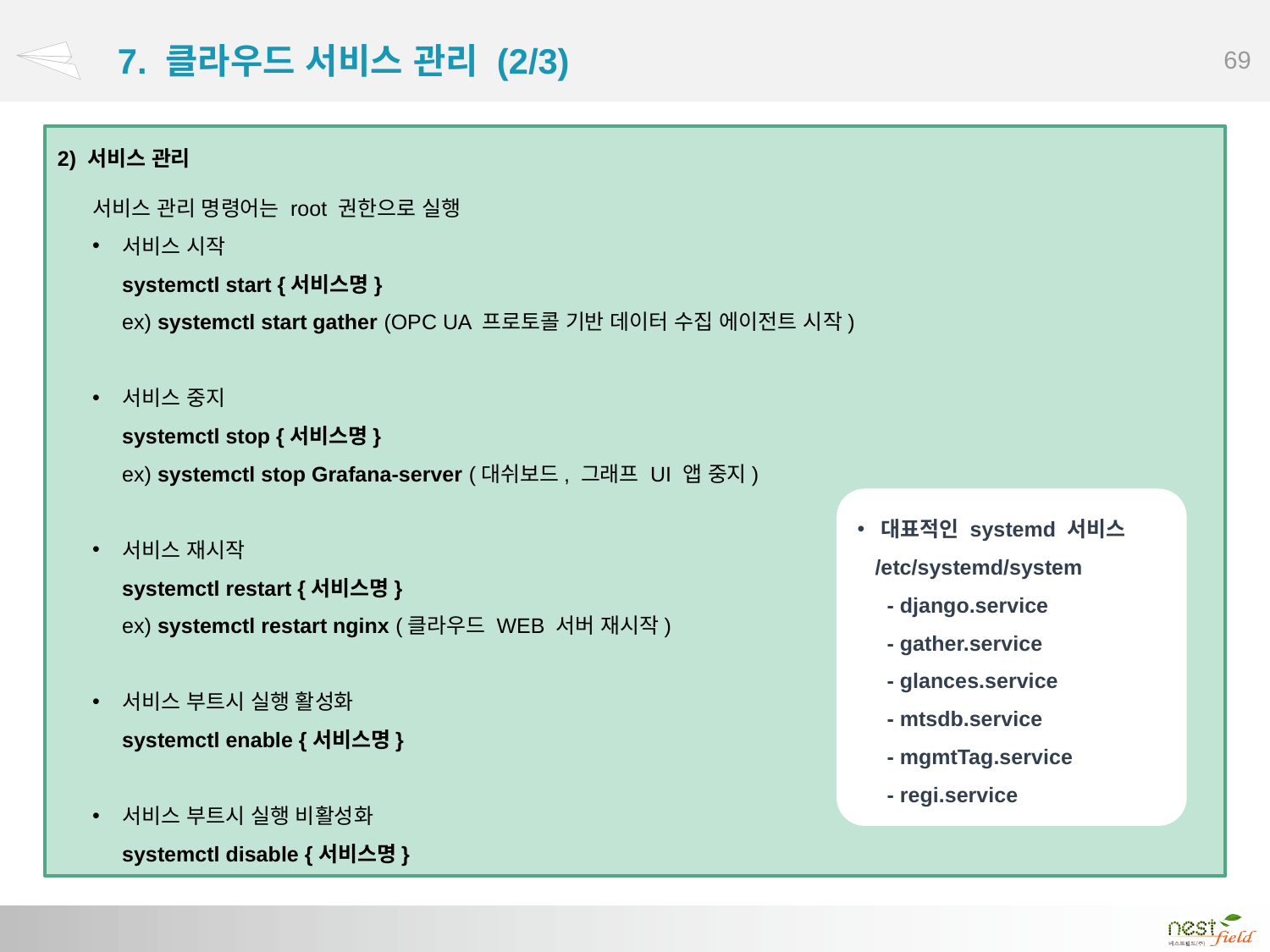

# 7. 클라우드 서비스 관리 (2/3)

2) 서비스 관리
서비스 관리 명령어는 root 권한으로 실행
서비스 시작
     systemctl start {서비스명}
     ex) systemctl start gather (OPC UA 프로토콜 기반 데이터 수집 에이전트 시작)

서비스 중지
     systemctl stop {서비스명}
     ex) systemctl stop Grafana-server (대쉬보드, 그래프 UI 앱 중지)

서비스 재시작
     systemctl restart {서비스명}
     ex) systemctl restart nginx (클라우드 WEB 서버 재시작)

서비스 부트시 실행 활성화
     systemctl enable {서비스명}

서비스 부트시 실행 비활성화
     systemctl disable {서비스명}
대표적인 systemd 서비스
   /etc/systemd/system
     - django.service
     - gather.service
     - glances.service
     - mtsdb.service
     - mgmtTag.service
     - regi.service